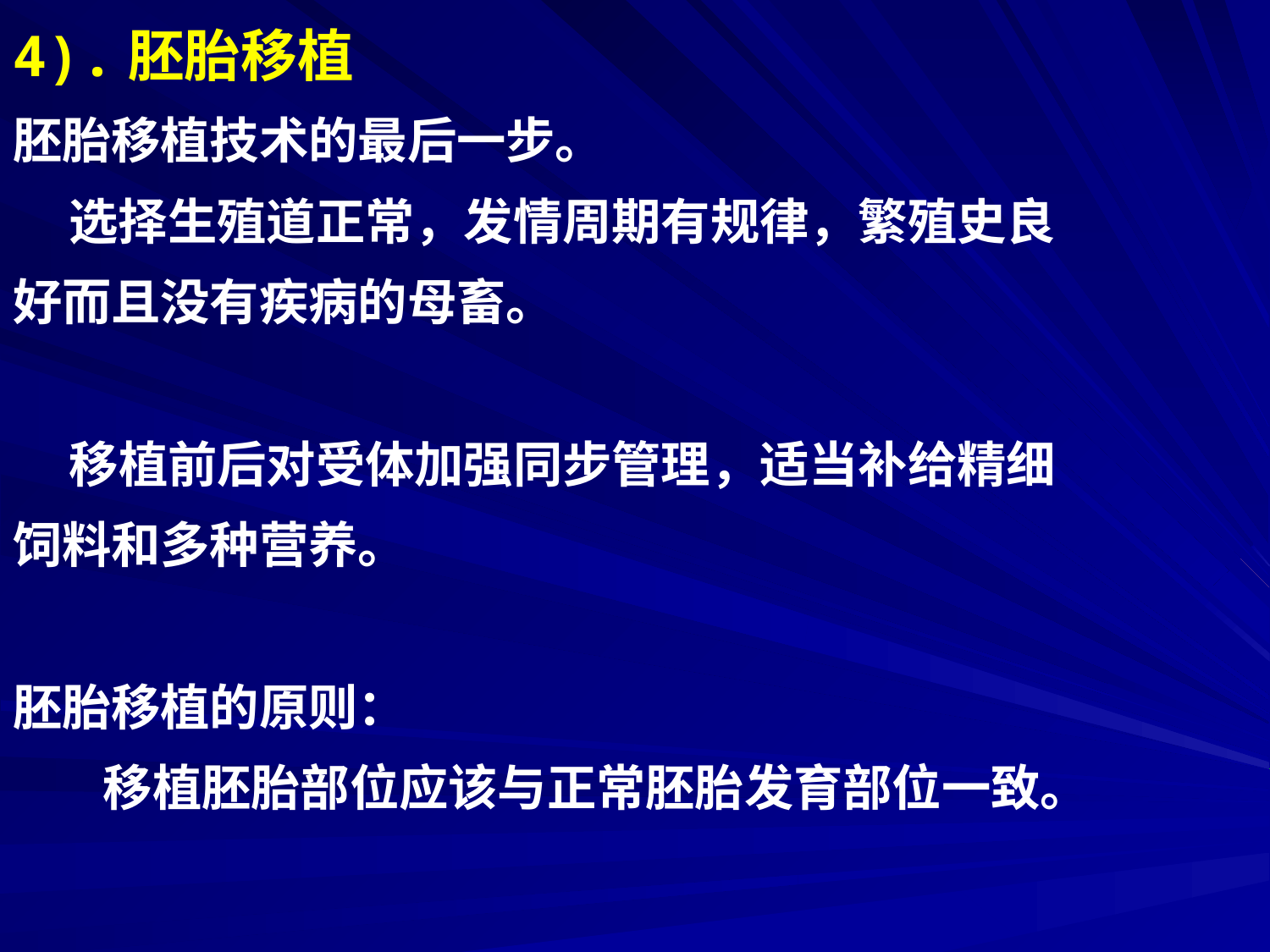

4).胚胎移植
胚胎移植技术的最后一步。
    选择生殖道正常，发情周期有规律，繁殖史良
好而且没有疾病的母畜。

    移植前后对受体加强同步管理，适当补给精细
饲料和多种营养。

胚胎移植的原则：
       移植胚胎部位应该与正常胚胎发育部位一致。